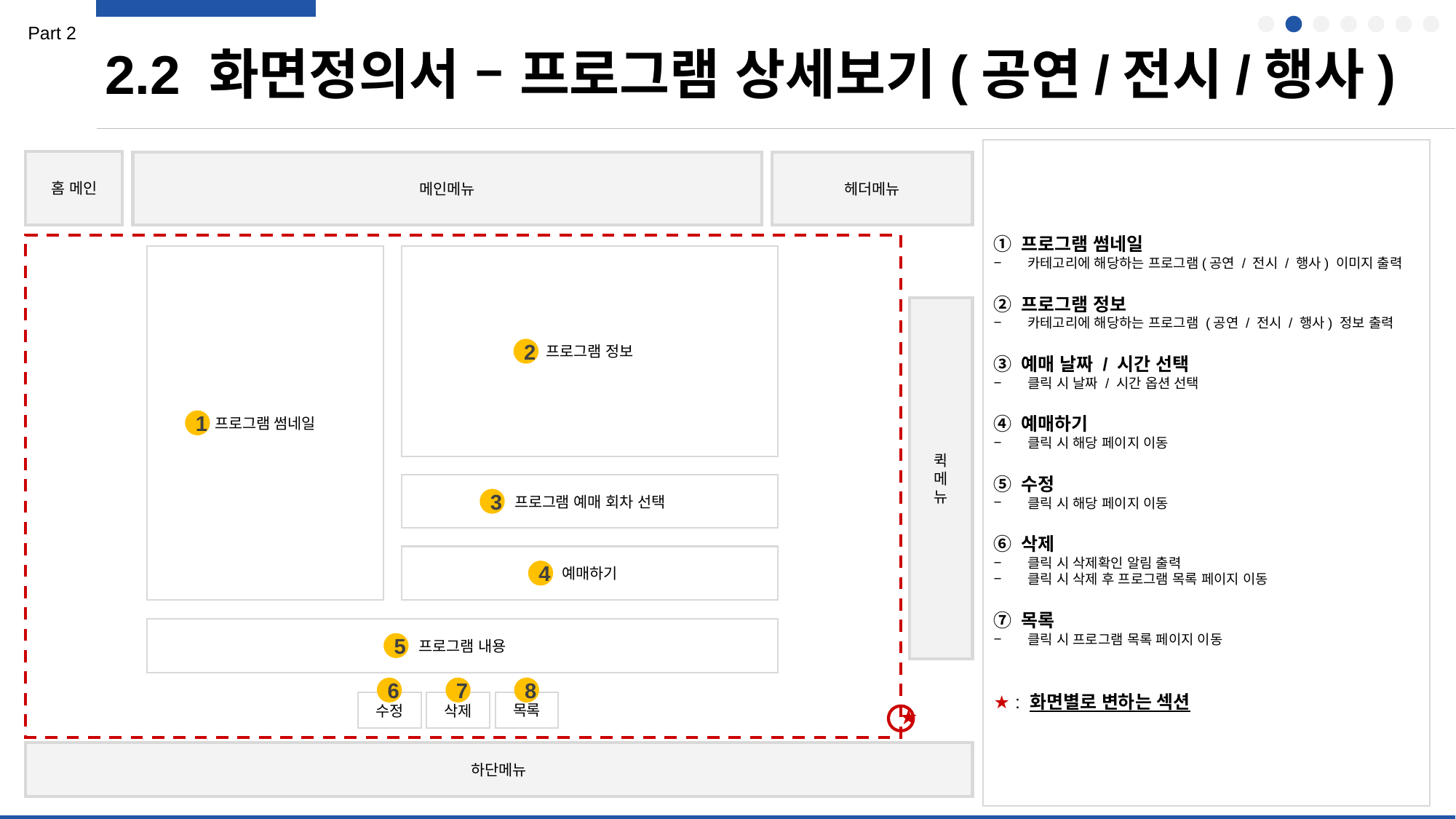

Part 2

2.2 화면정의서 – 프로그램 상세보기(공연/전시/행사)
① 프로그램 썸네일
카테고리에 해당하는 프로그램(공연 / 전시 / 행사) 이미지 출력

② 프로그램 정보
카테고리에 해당하는 프로그램 (공연 / 전시 / 행사) 정보 출력

③ 예매 날짜 / 시간 선택
클릭 시 날짜 / 시간 옵션 선택

④ 예매하기
클릭 시 해당 페이지 이동

⑤ 수정
클릭 시 해당 페이지 이동

⑥ 삭제
클릭 시 삭제확인 알림 출력
클릭 시 삭제 후 프로그램 목록 페이지 이동

⑦ 목록
클릭 시 프로그램 목록 페이지 이동

★ : 화면별로 변하는 섹션
홈 메인
메인메뉴
헤더메뉴

프로그램 썸네일
프로그램 정보
퀵
메
뉴
2
1
프로그램 예매 회차 선택
3
예매하기
4
프로그램 내용
5
6
7
8
목록
수정
삭제
★

하단메뉴